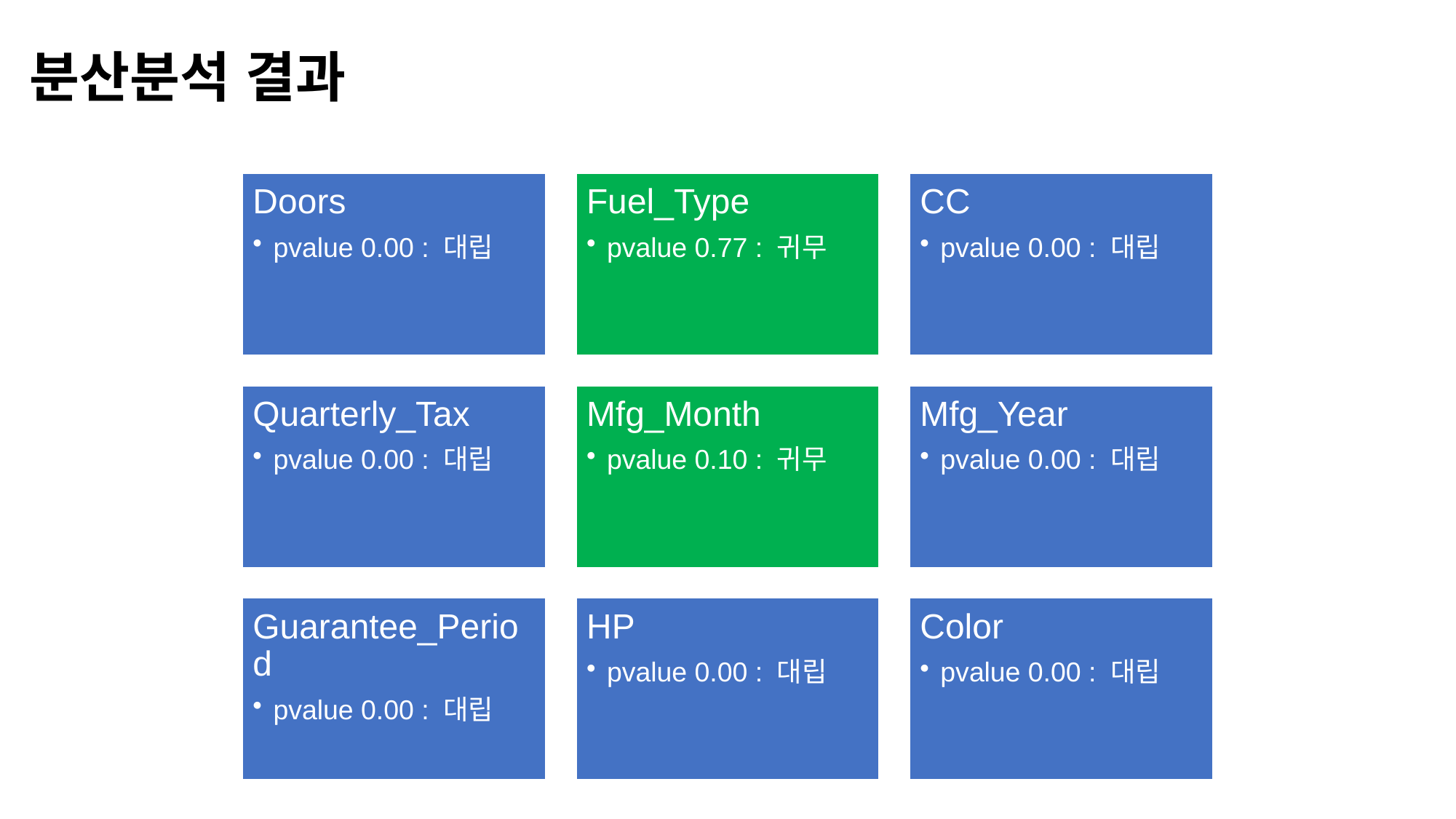

분산분석 결과
Doors
pvalue 0.00 : 대립
Fuel_Type
pvalue 0.77 : 귀무
CC
pvalue 0.00 : 대립
Quarterly_Tax
pvalue 0.00 : 대립
Mfg_Month
pvalue 0.10 : 귀무
Mfg_Year
pvalue 0.00 : 대립
Guarantee_Period
pvalue 0.00 : 대립
HP
pvalue 0.00 : 대립
Color
pvalue 0.00 : 대립